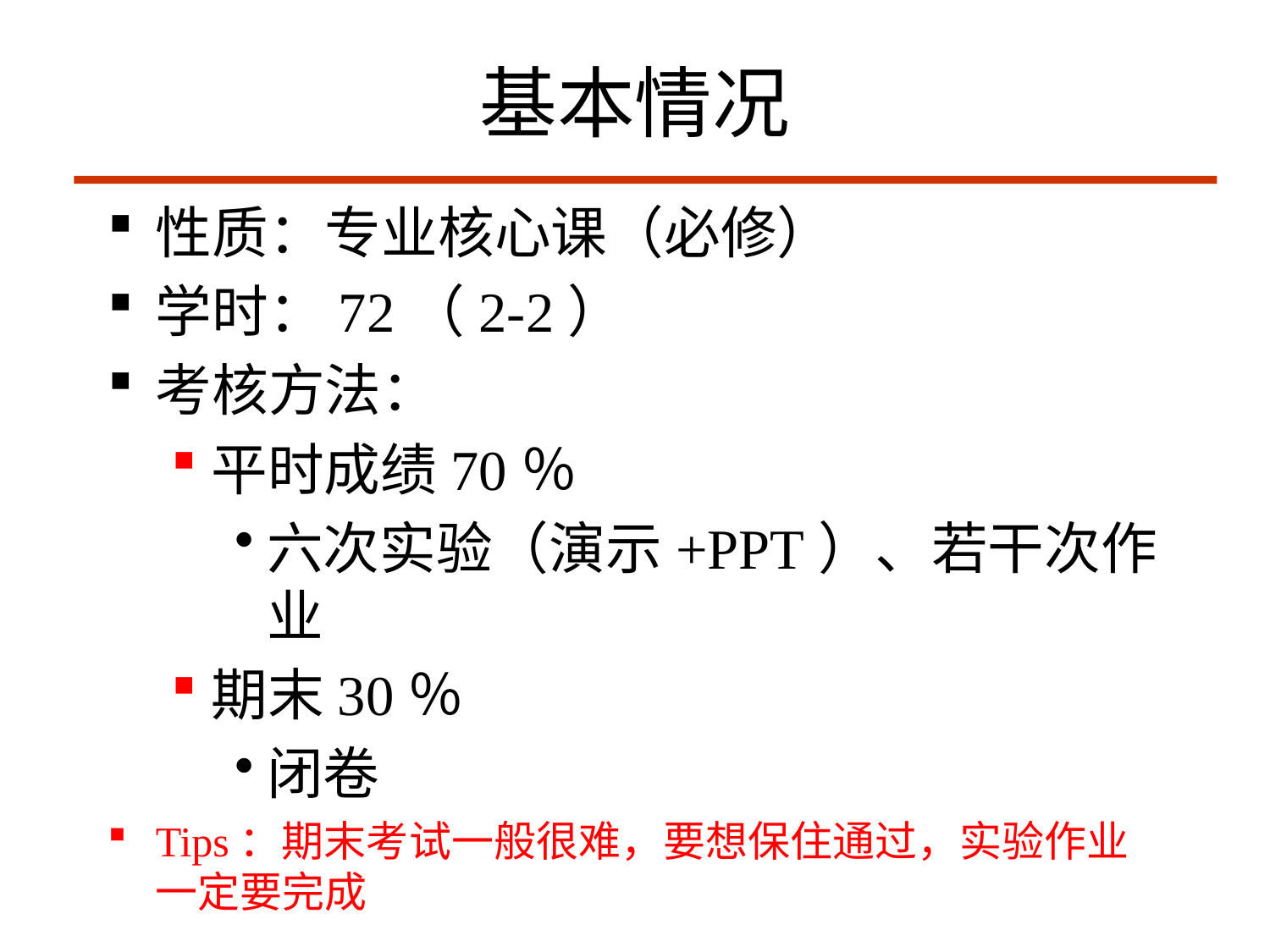

# 基本情况
性质：专业核心课（必修）
学时：72（2-2）
考核方法：
平时成绩70％
六次实验（演示+PPT）、若干次作业
期末30％
闭卷
Tips：期末考试一般很难，要想保住通过，实验作业一定要完成